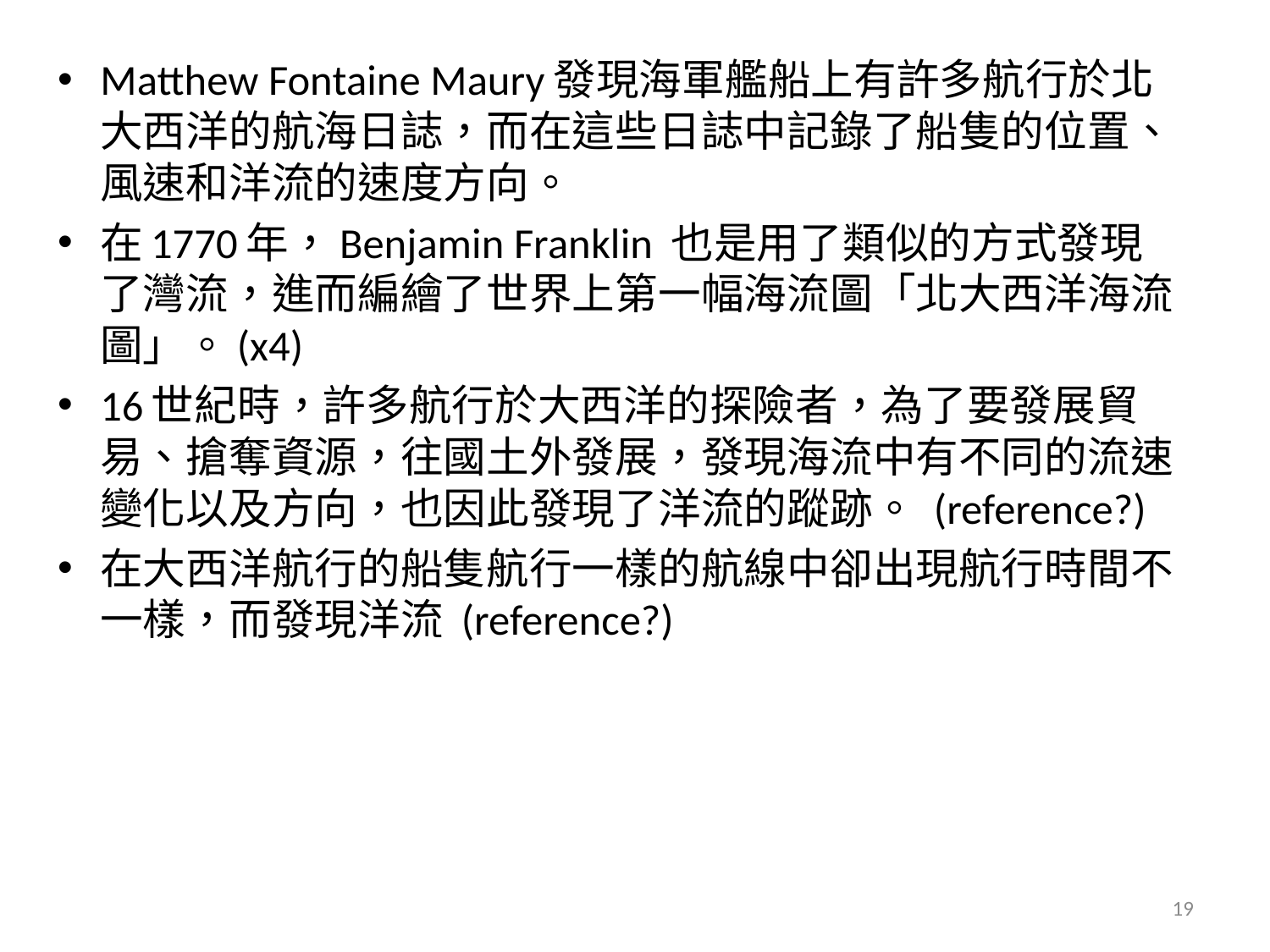

Matthew Fontaine Maury發現海軍艦船上有許多航行於北大西洋的航海日誌，而在這些日誌中記錄了船隻的位置、風速和洋流的速度方向。
在1770年，Benjamin Franklin 也是用了類似的方式發現了灣流，進而編繪了世界上第一幅海流圖「北大西洋海流圖」。(x4)
16世紀時，許多航行於大西洋的探險者，為了要發展貿易、搶奪資源，往國土外發展，發現海流中有不同的流速變化以及方向，也因此發現了洋流的蹤跡。 (reference?)
在大西洋航行的船隻航行一樣的航線中卻出現航行時間不一樣，而發現洋流 (reference?)

19